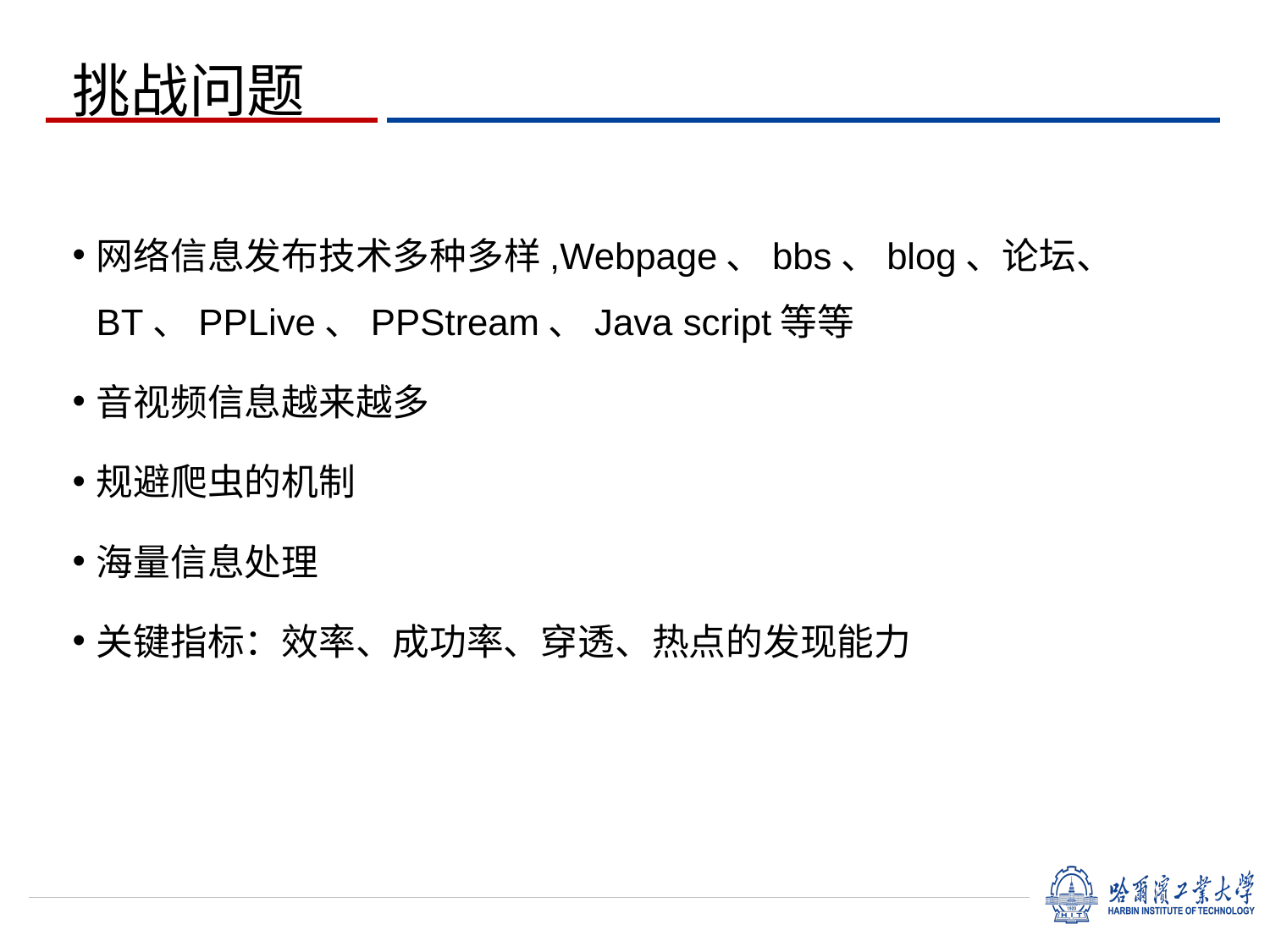

挑战问题
网络信息发布技术多种多样,Webpage、bbs、blog、论坛、BT、PPLive、PPStream、Java script等等
音视频信息越来越多
规避爬虫的机制
海量信息处理
关键指标：效率、成功率、穿透、热点的发现能力